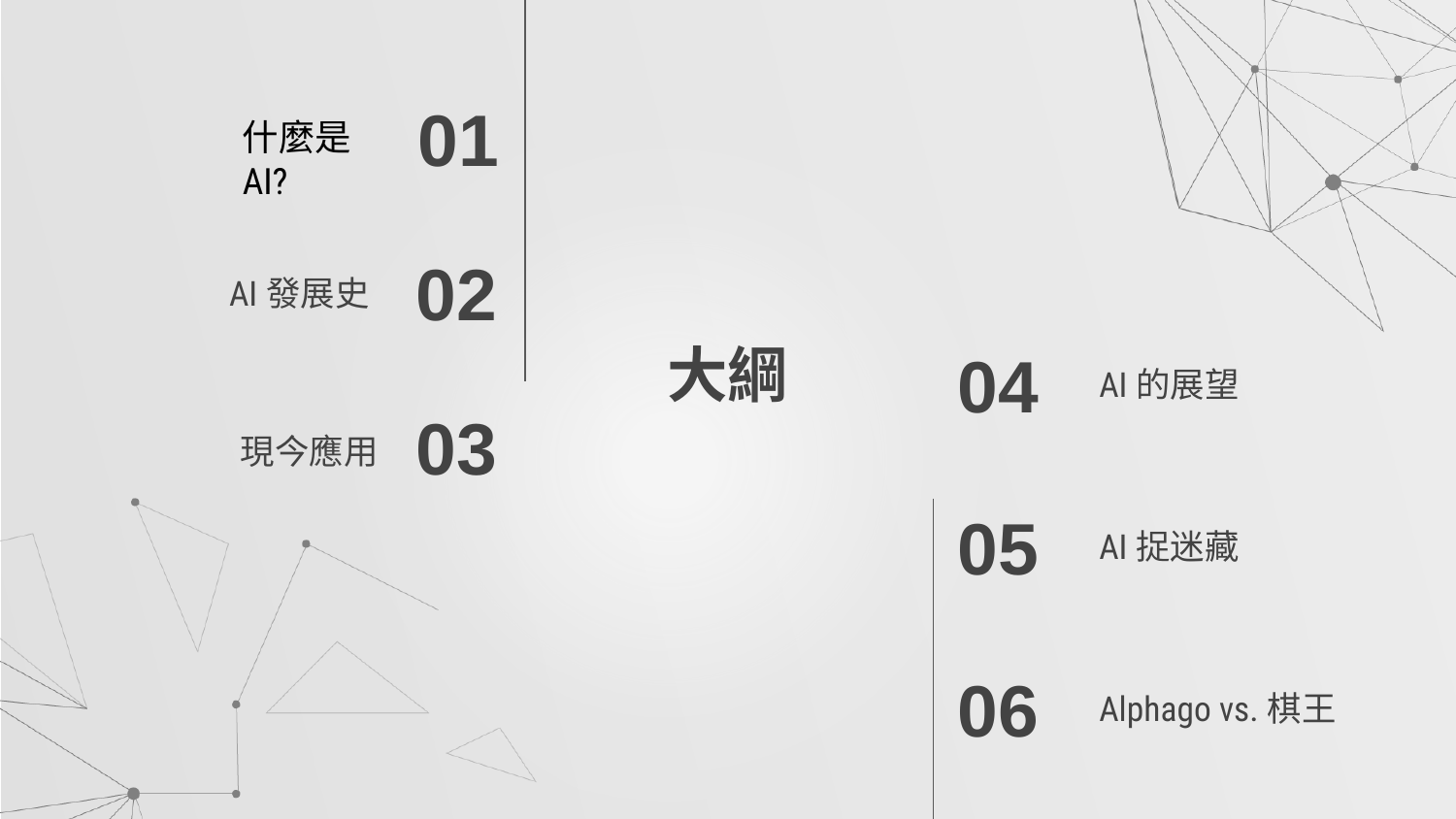

01
什麼是AI?
02
AI發展史
# 大綱

04
AI的展望
03
現今應用

05
AI捉迷藏

06
Alphago vs.棋王